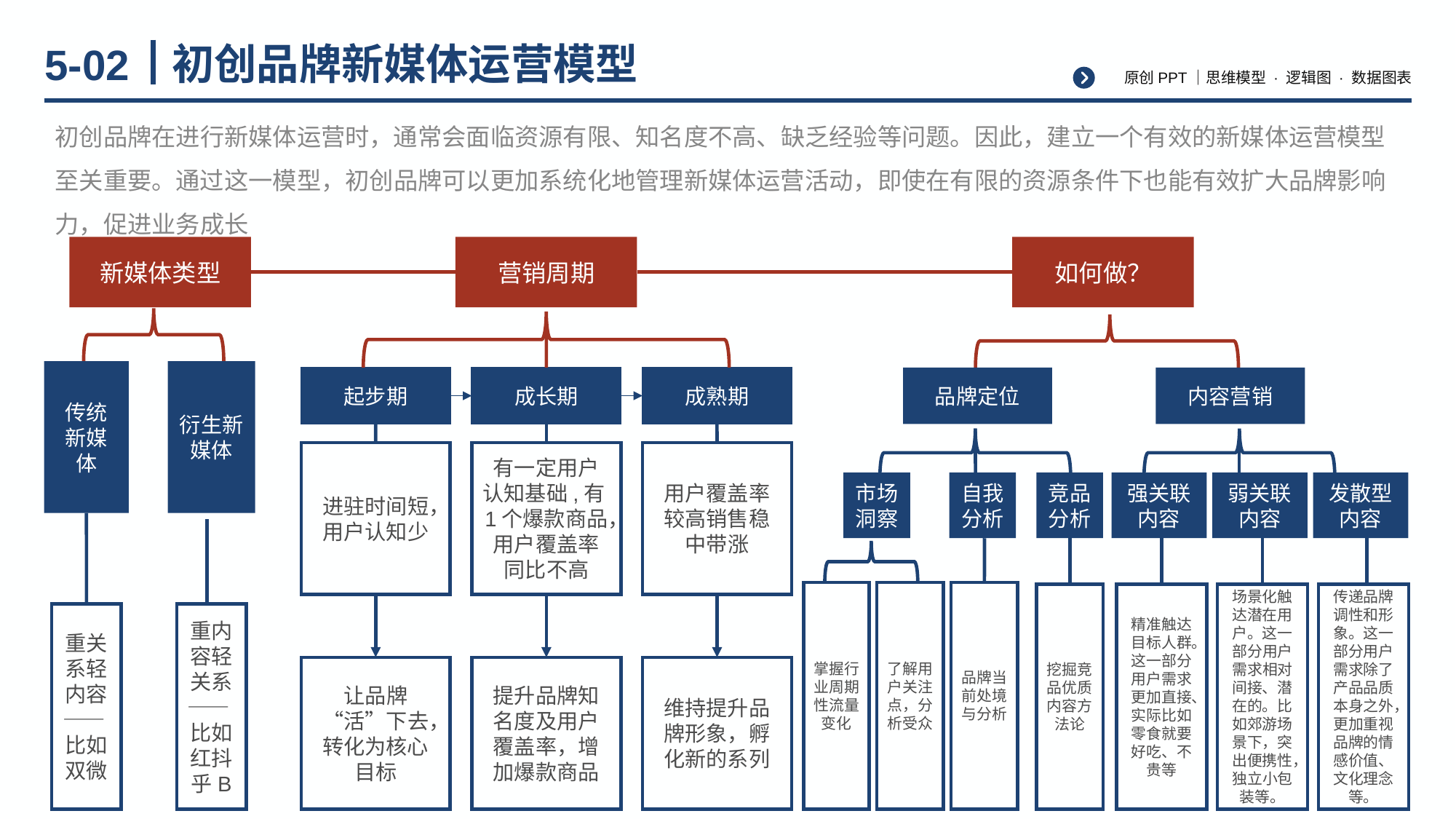

# 初创品牌新媒体运营模型
5-02
初创品牌在进行新媒体运营时，通常会面临资源有限、知名度不高、缺乏经验等问题。因此，建立一个有效的新媒体运营模型至关重要。通过这一模型，初创品牌可以更加系统化地管理新媒体运营活动，即使在有限的资源条件下也能有效扩大品牌影响力，促进业务成长

新媒体类型
营销周期
如何做？

传统新媒体
衍生新媒体
起步期
成长期
成熟期
品牌定位
内容营销
进驻时间短，用户认知少
有一定用户认知基础,有1个爆款商品，用户覆盖率同比不高
用户覆盖率较高销售稳中带涨
市场洞察
自我分析
竞品分析
强关联内容
弱关联内容
发散型内容

掌握行业周期性流量变化
了解用户关注点，分析受众
品牌当前处境与分析
挖掘竞品优质内容方法论
精准触达目标人群。这一部分用户需求更加直接、实际比如零食就要好吃、不贵等
场景化触达潜在用户。这一部分用户需求相对间接、潜在的。比如郊游场景下，突出便携性，独立小包装等。
传递品牌调性和形象。这一部分用户需求除了产品品质本身之外，更加重视品牌的情感价值、文化理念等。
重关系轻内容
——比如双微
重内容轻关系
——比如红抖乎B
让品牌“活”下去，转化为核心目标
提升品牌知名度及用户覆盖率，增加爆款商品
维持提升品牌形象，孵化新的系列